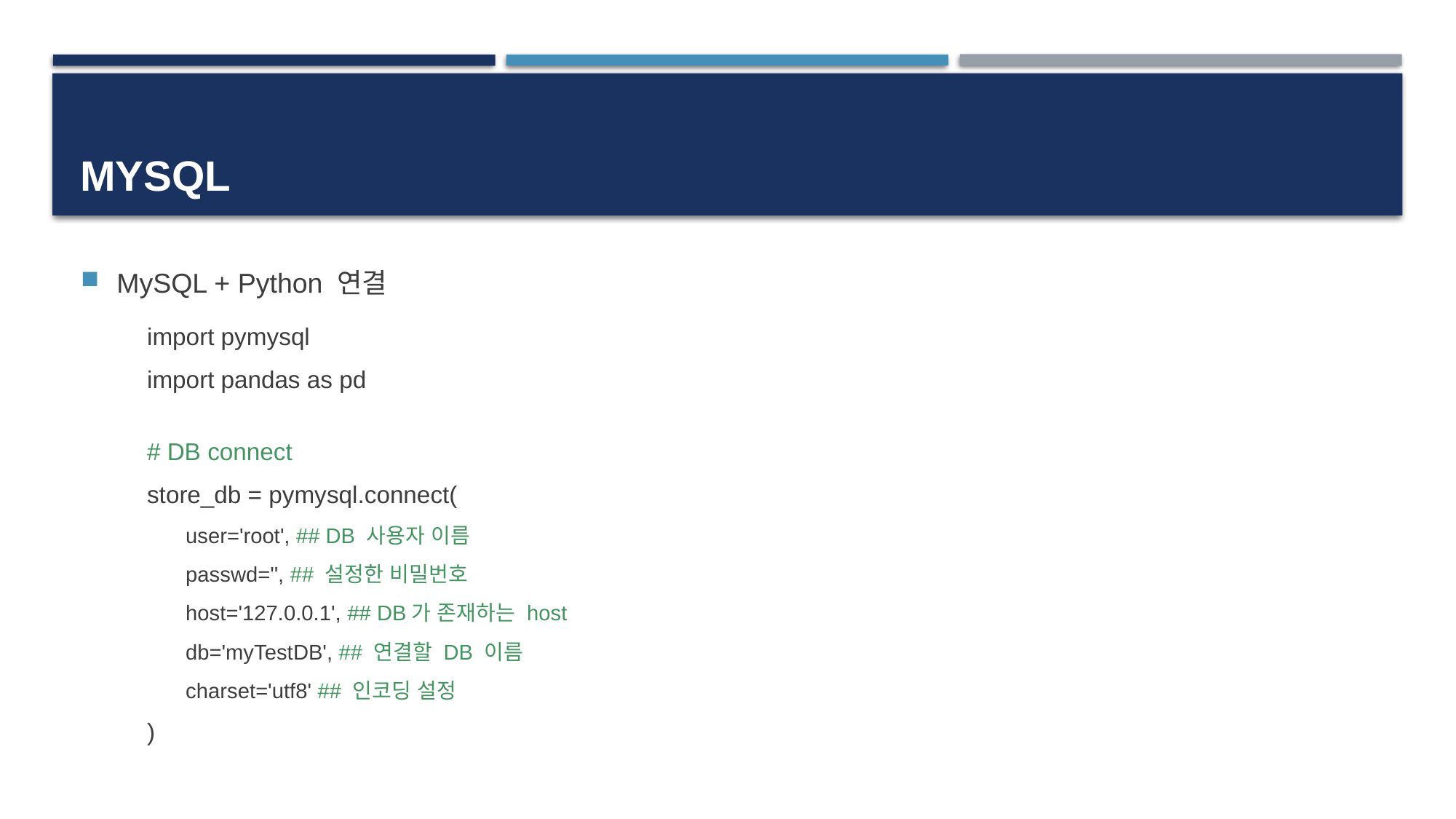

# mysql
MySQL + Python 연결
import pymysql
import pandas as pd
# DB connect
store_db = pymysql.connect(
user='root', ## DB 사용자 이름
passwd='', ## 설정한 비밀번호
host='127.0.0.1', ## DB가 존재하는 host
db='myTestDB', ## 연결할 DB 이름
charset='utf8' ## 인코딩 설정
)